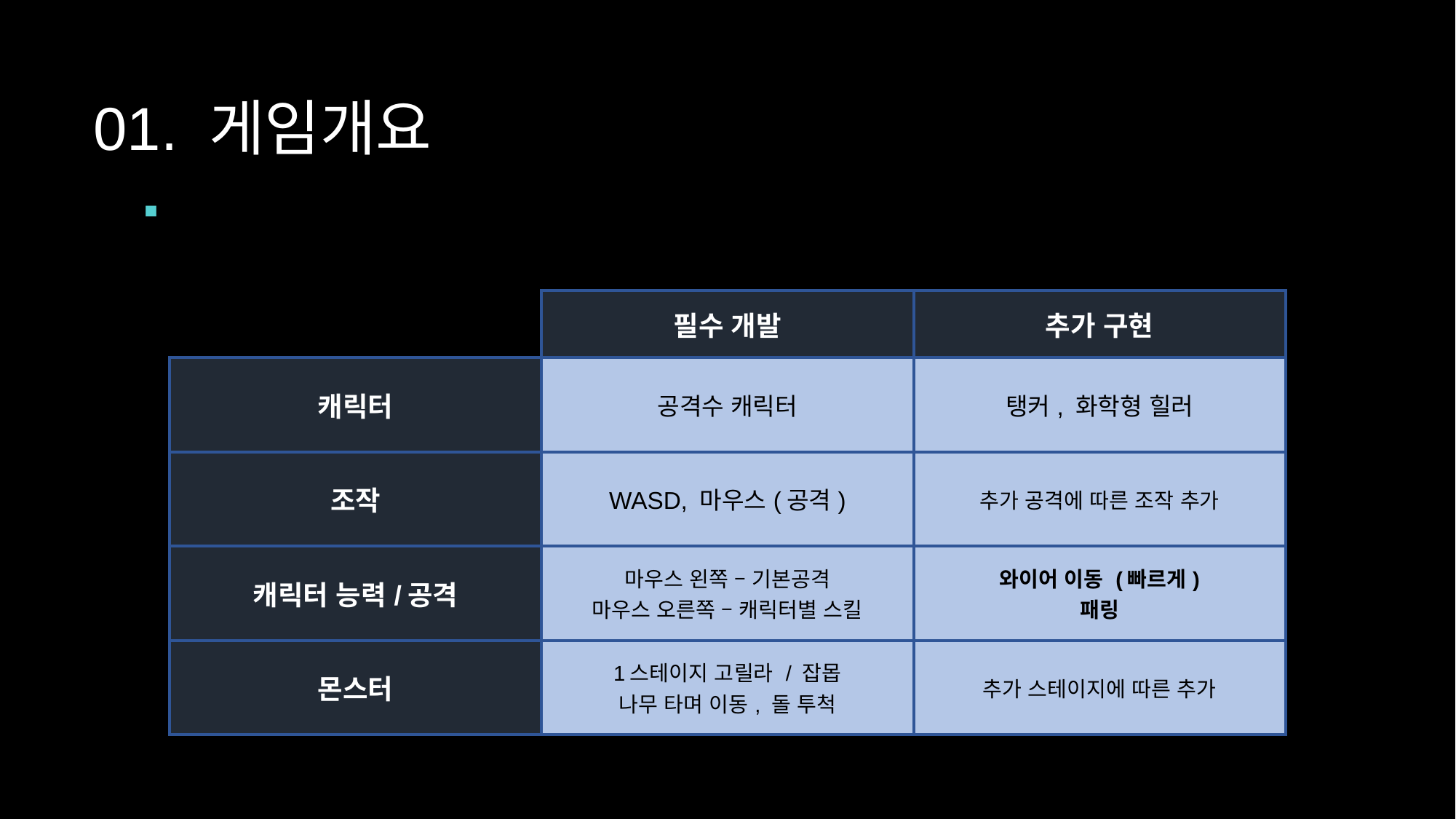

01. 게임개요
 개발범위
|  | 필수 개발 | 추가 구현 |
| --- | --- | --- |
| 캐릭터 | 공격수 캐릭터 | 탱커, 화학형 힐러 |
| 조작 | WASD, 마우스(공격) | 추가 공격에 따른 조작 추가 |
| 캐릭터 능력/공격 | 마우스 왼쪽 – 기본공격 마우스 오른쪽 – 캐릭터별 스킬 | 와이어 이동 (빠르게) 패링 |
| 몬스터 | 1스테이지 고릴라 / 잡몹 나무 타며 이동, 돌 투척 | 추가 스테이지에 따른 추가 |